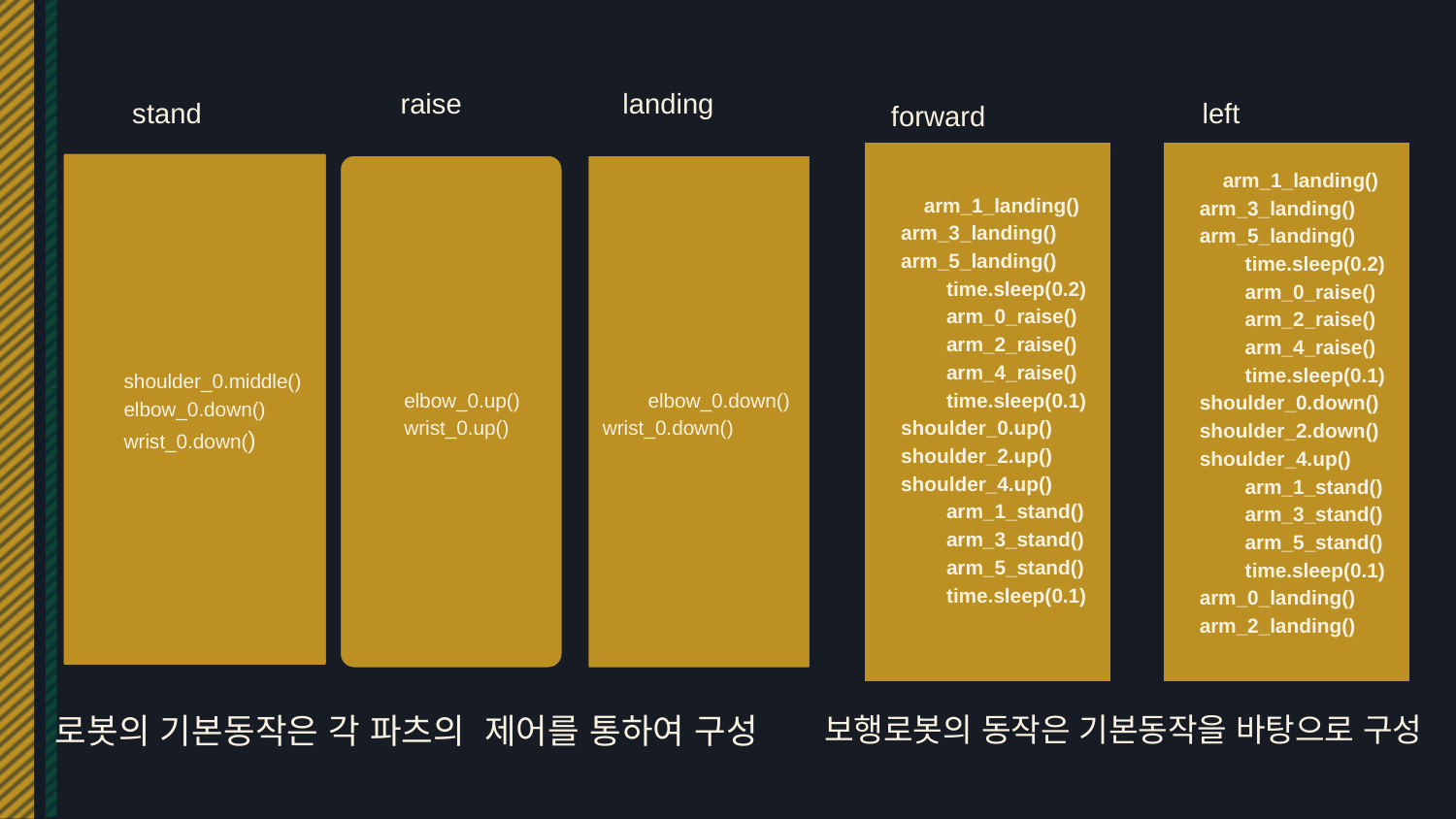

raise
landing
stand
left
forward
arm_1_landing()
    arm_3_landing()
    arm_5_landing()
    time.sleep(0.2)
    arm_0_raise()
    arm_2_raise()
    arm_4_raise()
    time.sleep(0.1)
    shoulder_0.up()
    shoulder_2.up()
    shoulder_4.up()
    arm_1_stand()
    arm_3_stand()
    arm_5_stand()
    time.sleep(0.1)

arm_1_landing()
    arm_3_landing()
    arm_5_landing()
    time.sleep(0.2)
    arm_0_raise()
    arm_2_raise()
    arm_4_raise()
    time.sleep(0.1)
    shoulder_0.down()
    shoulder_2.down()
    shoulder_4.up()
    arm_1_stand()
    arm_3_stand()
    arm_5_stand()
    time.sleep(0.1)
    arm_0_landing()
    arm_2_landing()

shoulder_0.middle()
elbow_0.down()
wrist_0.down()
elbow_0.up()
wrist_0.up()
elbow_0.down()wrist_0.down()
로봇의 기본동작은 각 파츠의  제어를 통하여 구성
보행로봇의 동작은 기본동작을 바탕으로 구성